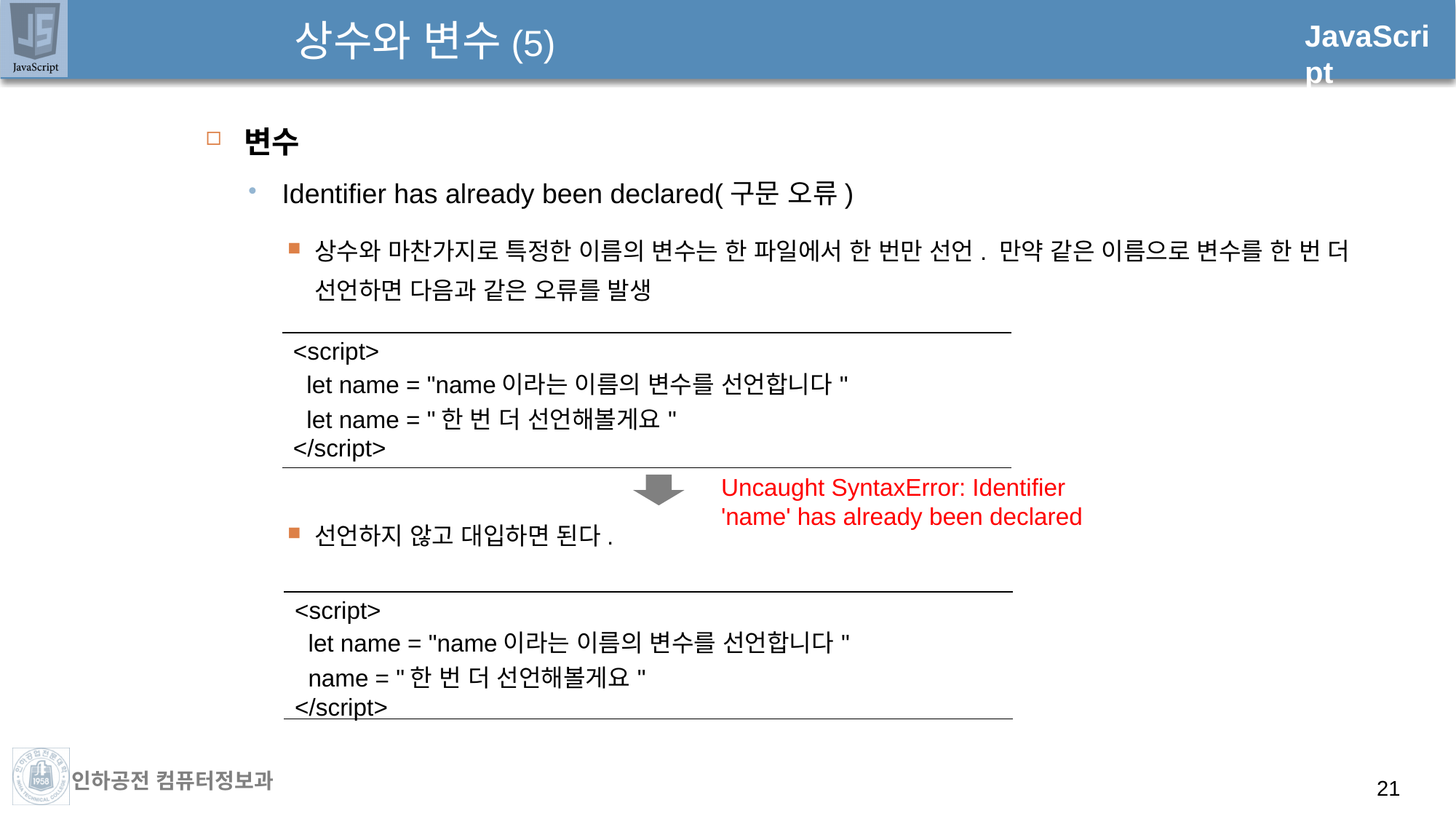

# 상수와 변수(5)
변수
Identifier has already been declared(구문 오류)
상수와 마찬가지로 특정한 이름의 변수는 한 파일에서 한 번만 선언. 만약 같은 이름으로 변수를 한 번 더 선언하면 다음과 같은 오류를 발생

선언하지 않고 대입하면 된다.

| <script> let name = "name이라는 이름의 변수를 선언합니다" let name = "한 번 더 선언해볼게요" </script> |
| --- |
Uncaught SyntaxError: Identifier 'name' has already been declared

| <script> let name = "name이라는 이름의 변수를 선언합니다" name = "한 번 더 선언해볼게요" </script> |
| --- |